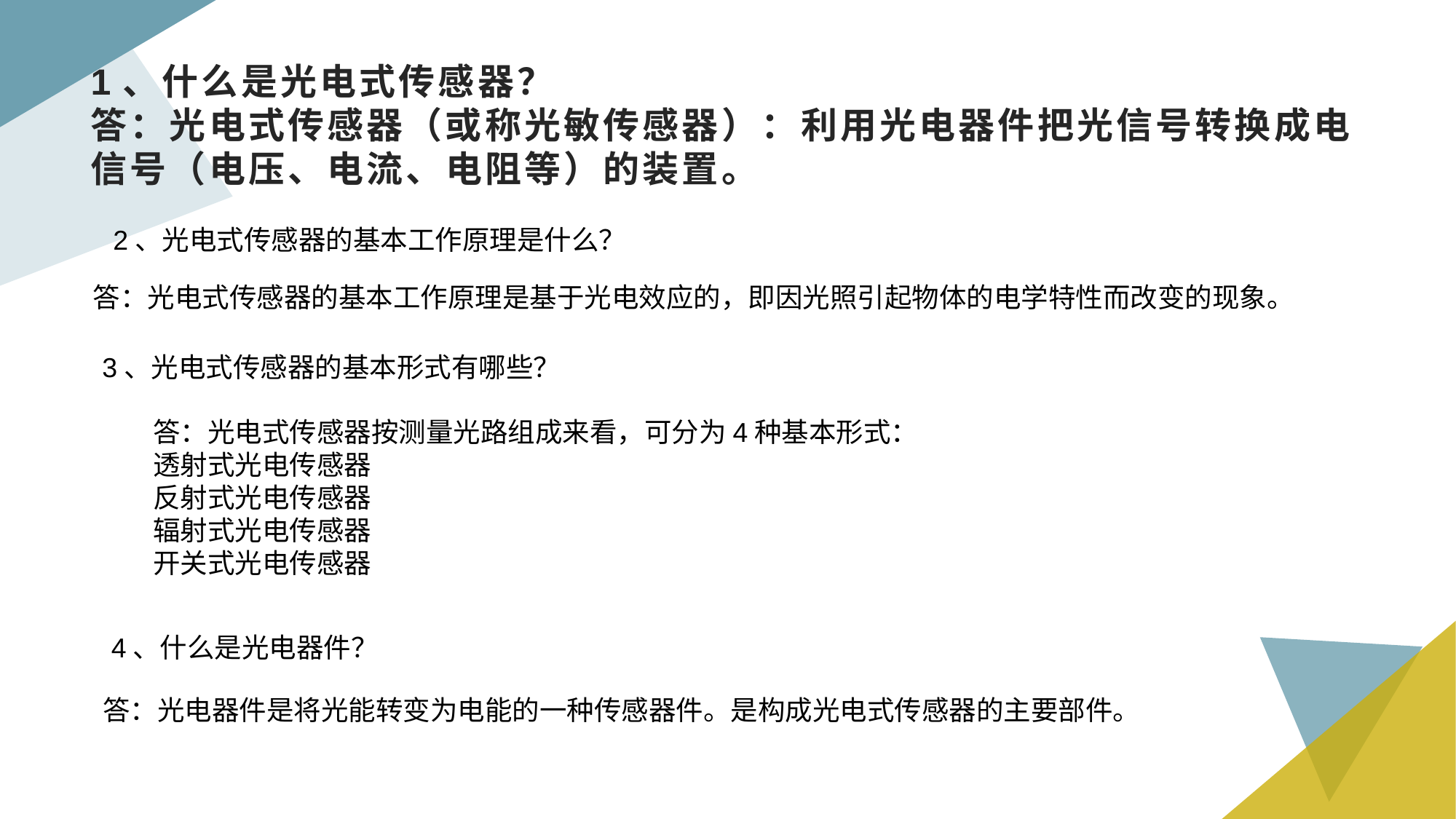

# 1、什么是光电式传感器？ 答：光电式传感器（或称光敏传感器）：利用光电器件把光信号转换成电信号（电压、电流、电阻等）的装置。
2、光电式传感器的基本工作原理是什么？
答：光电式传感器的基本工作原理是基于光电效应的，即因光照引起物体的电学特性而改变的现象。
3、光电式传感器的基本形式有哪些？
答：光电式传感器按测量光路组成来看，可分为4种基本形式：
透射式光电传感器
反射式光电传感器
辐射式光电传感器
开关式光电传感器
4、什么是光电器件？
答：光电器件是将光能转变为电能的一种传感器件。是构成光电式传感器的主要部件。